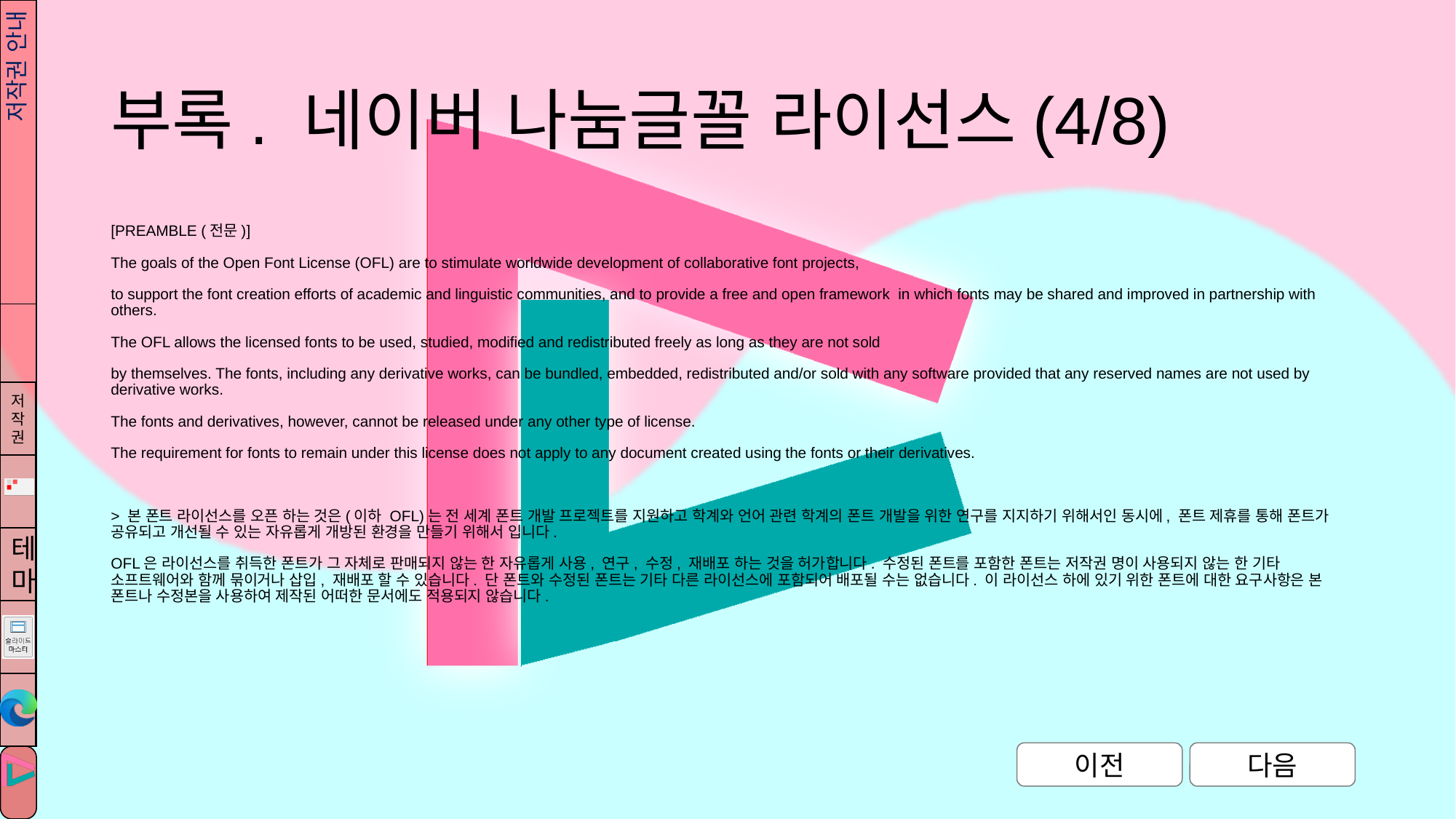

# 부록. 네이버 나눔글꼴 라이선스(4/8)
저작권 안내

[PREAMBLE (전문)]
The goals of the Open Font License (OFL) are to stimulate worldwide development of collaborative font projects,
to support the font creation efforts of academic and linguistic communities, and to provide a free and open framework  in which fonts may be shared and improved in partnership with others.
The OFL allows the licensed fonts to be used, studied, modified and redistributed freely as long as they are not sold
by themselves. The fonts, including any derivative works, can be bundled, embedded, redistributed and/or sold with any software provided that any reserved names are not used by derivative works.
The fonts and derivatives, however, cannot be released under any other type of license.
The requirement for fonts to remain under this license does not apply to any document created using the fonts or their derivatives.

> 본 폰트 라이선스를 오픈 하는 것은(이하 OFL)는 전 세계 폰트 개발 프로젝트를 지원하고 학계와 언어 관련 학계의 폰트 개발을 위한 연구를 지지하기 위해서인 동시에, 폰트 제휴를 통해 폰트가 공유되고 개선될 수 있는 자유롭게 개방된 환경을 만들기 위해서 입니다.
OFL은 라이선스를 취득한 폰트가 그 자체로 판매되지 않는 한 자유롭게 사용, 연구, 수정, 재배포 하는 것을 허가합니다. 수정된 폰트를 포함한 폰트는 저작권 명이 사용되지 않는 한 기타 소프트웨어와 함께 묶이거나 삽입, 재배포 할 수 있습니다. 단 폰트와 수정된 폰트는 기타 다른 라이선스에 포함되어 배포될 수는 없습니다. 이 라이선스 하에 있기 위한 폰트에 대한 요구사항은 본 폰트나 수정본을 사용하여 제작된 어떠한 문서에도 적용되지 않습니다.